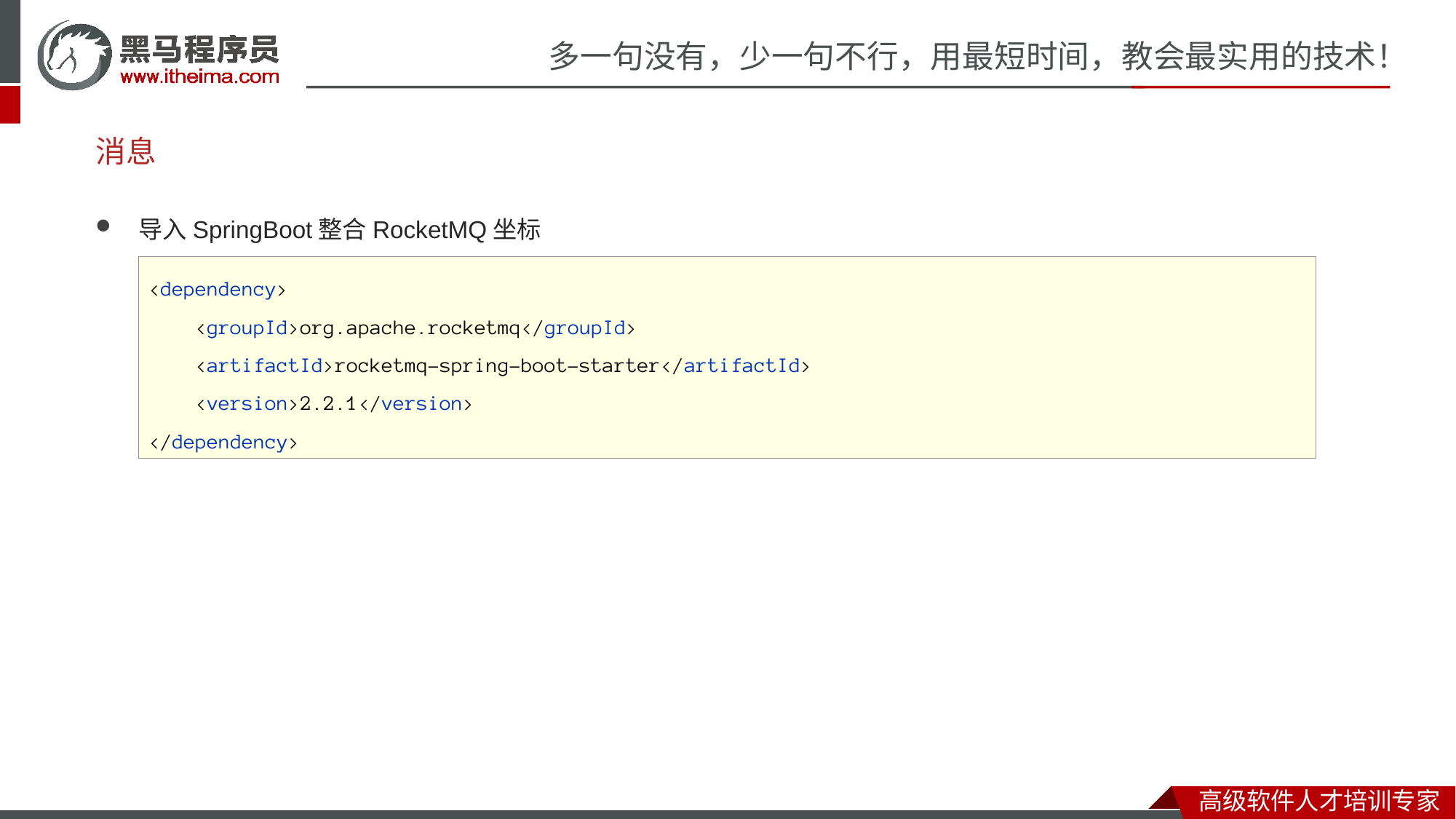

# 消息
导入SpringBoot整合RocketMQ坐标
<dependency>
    <groupId>org.apache.rocketmq</groupId>
    <artifactId>rocketmq-spring-boot-starter</artifactId>
    <version>2.2.1</version>
</dependency>